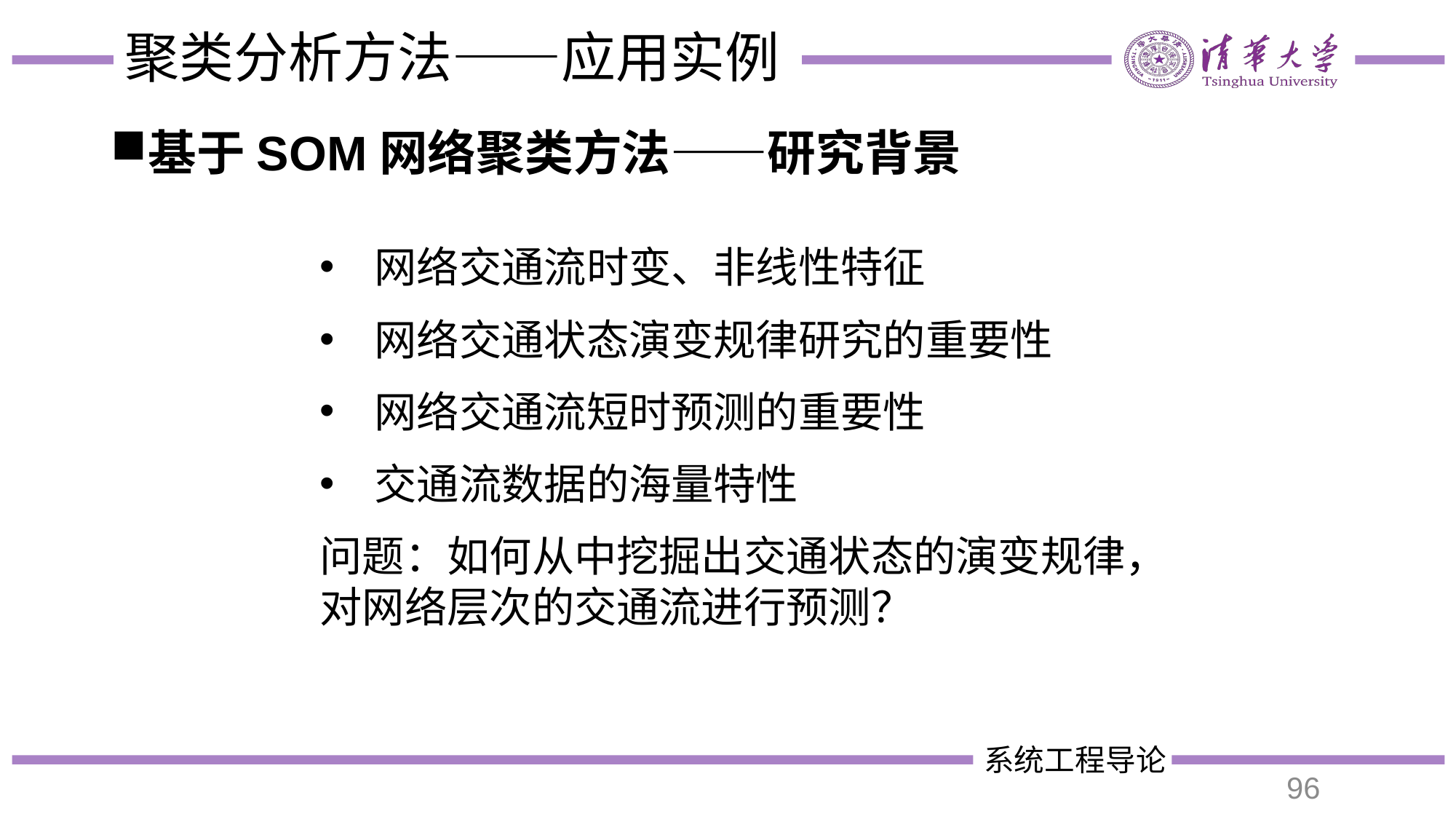

# 聚类分析方法——应用实例
基于SOM网络聚类方法——研究背景
网络交通流时变、非线性特征
网络交通状态演变规律研究的重要性
网络交通流短时预测的重要性
交通流数据的海量特性
问题：如何从中挖掘出交通状态的演变规律，对网络层次的交通流进行预测？

96